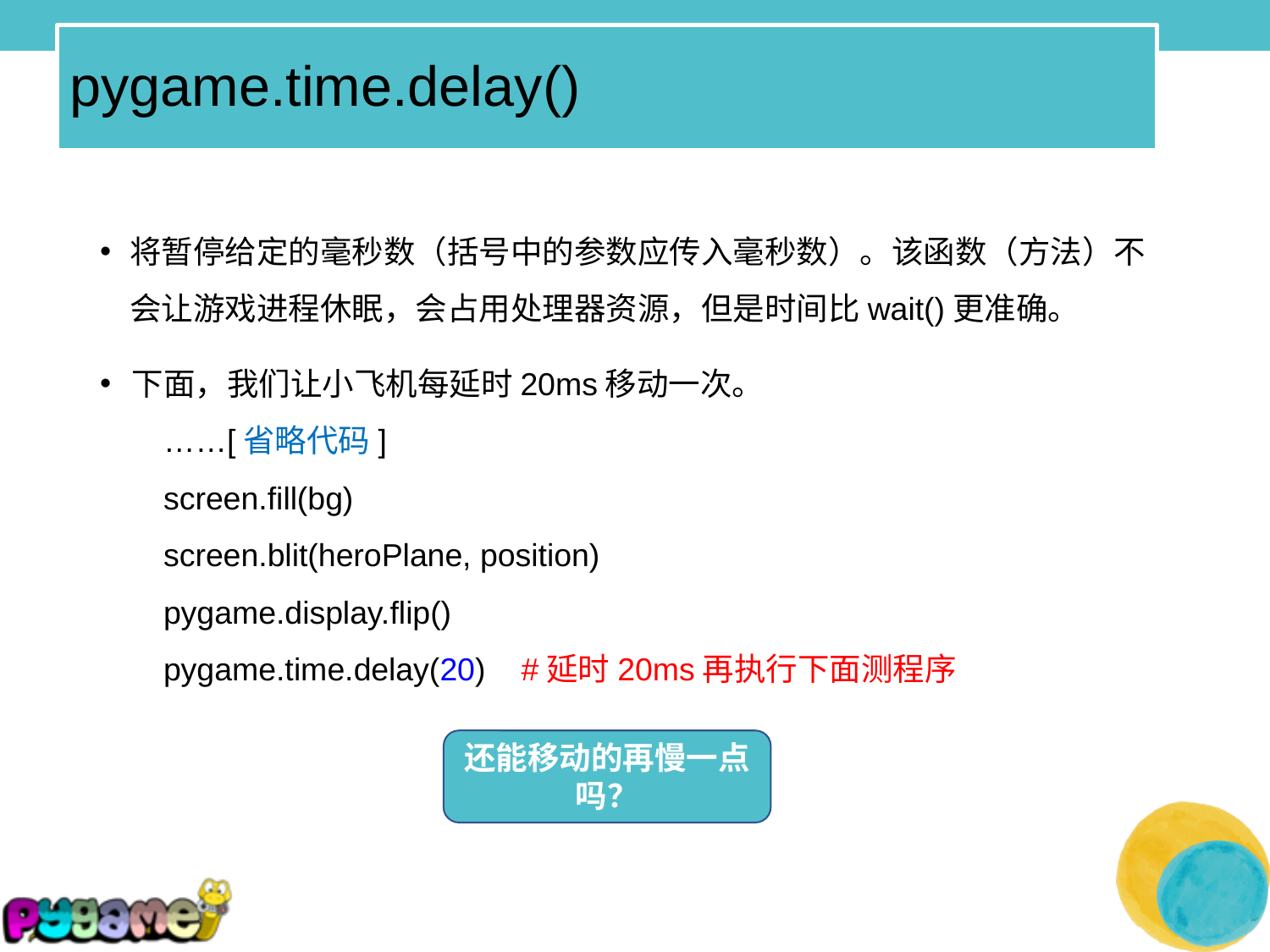

# pygame.time.delay()
将暂停给定的毫秒数（括号中的参数应传入毫秒数）。该函数（方法）不会让游戏进程休眠，会占用处理器资源，但是时间比wait()更准确。
下面，我们让小飞机每延时20ms移动一次。
……[省略代码]
screen.fill(bg)
screen.blit(heroPlane, position)
pygame.display.flip()
pygame.time.delay(20)    #延时20ms再执行下面测程序

还能移动的再慢一点吗？